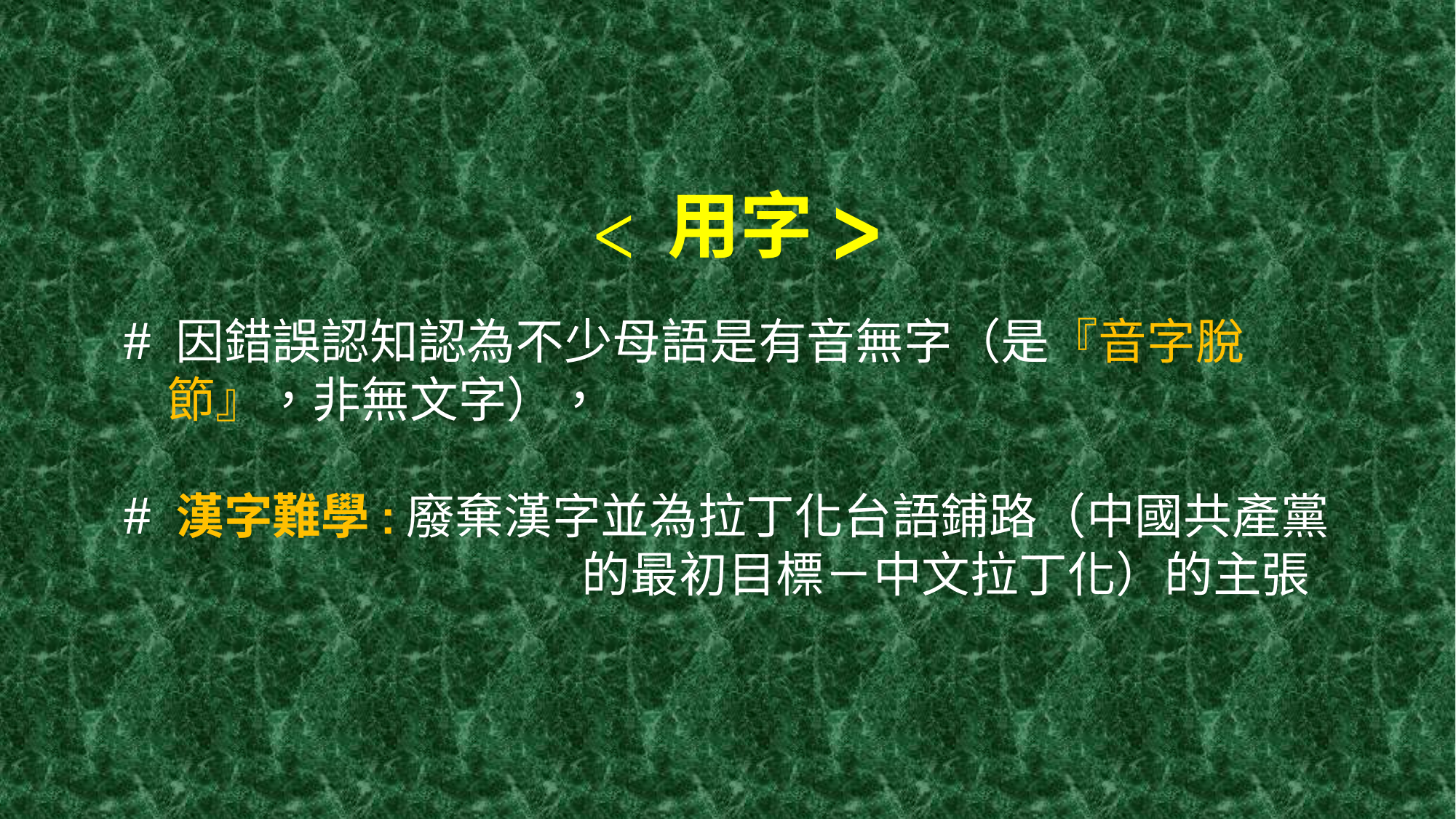

# < 用字> # 因錯誤認知認為不少母語是有音無字（是『音字脫 節』，非無文字）， # 漢字難學:廢棄漢字並為拉丁化台語鋪路（中國共產黨                                       	  的最初目標－中文拉丁化）的主張